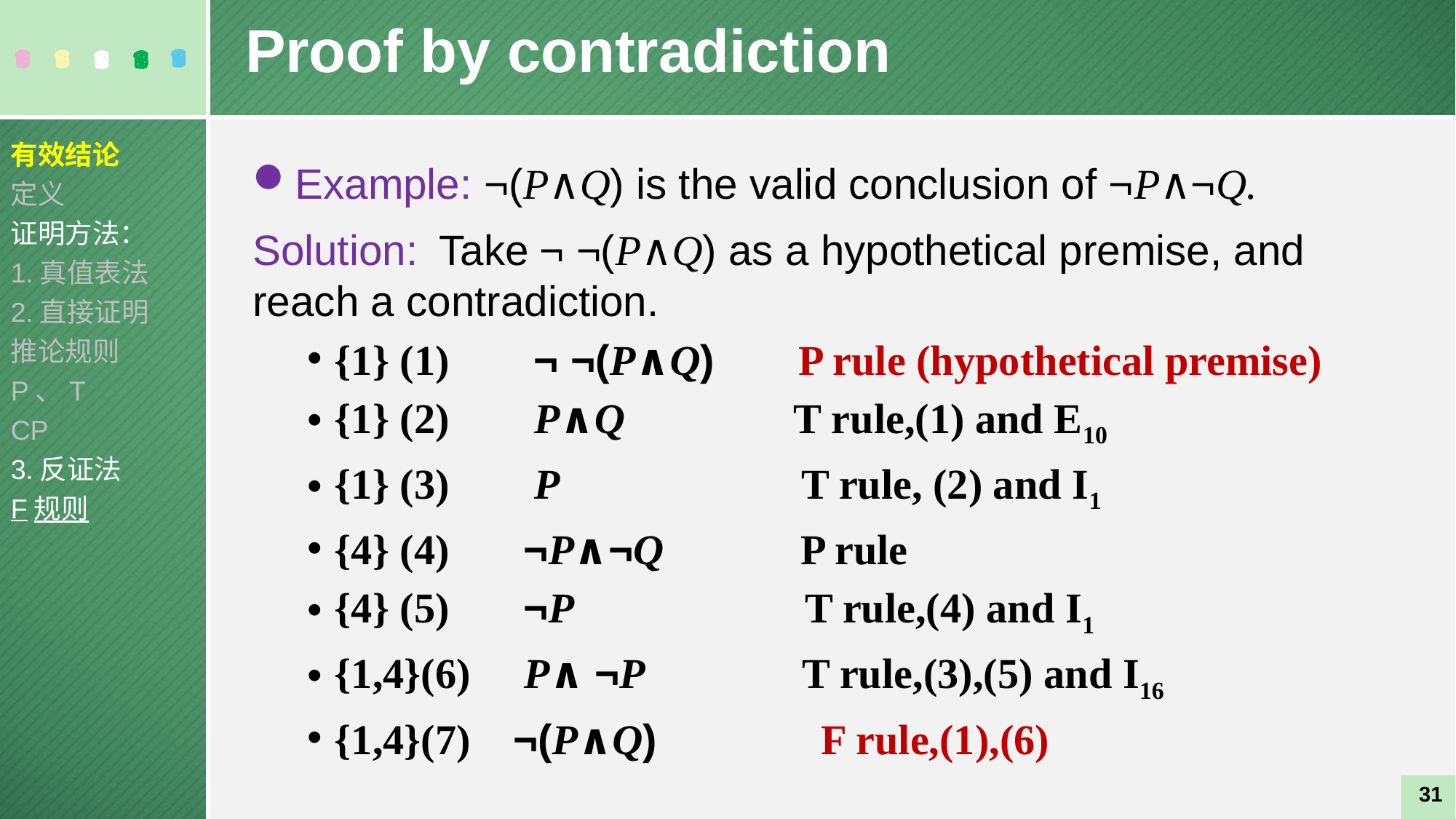

Proof by contradiction

有效结论
定义
证明方法：
1.真值表法
2.直接证明
推论规则
P、T
CP
3.反证法
F规则

Example: ¬(P∧Q) is the valid conclusion of ¬P∧¬Q.
Solution:  Take ¬ ¬(P∧Q) as a hypothetical premise, and reach a contradiction.
{1} (1)        ¬ ¬(P∧Q)        P rule (hypothetical premise)
{1} (2)        P∧Q                T rule,(1) and E10
{1} (3)        P                       T rule, (2) and I1
{4} (4)       ¬P∧¬Q             P rule
{4} (5)       ¬P                      T rule,(4) and I1
{1,4}(6)     P∧ ¬P               T rule,(3),(5) and I16
{1,4}(7)    ¬(P∧Q)              F rule,(1),(6)